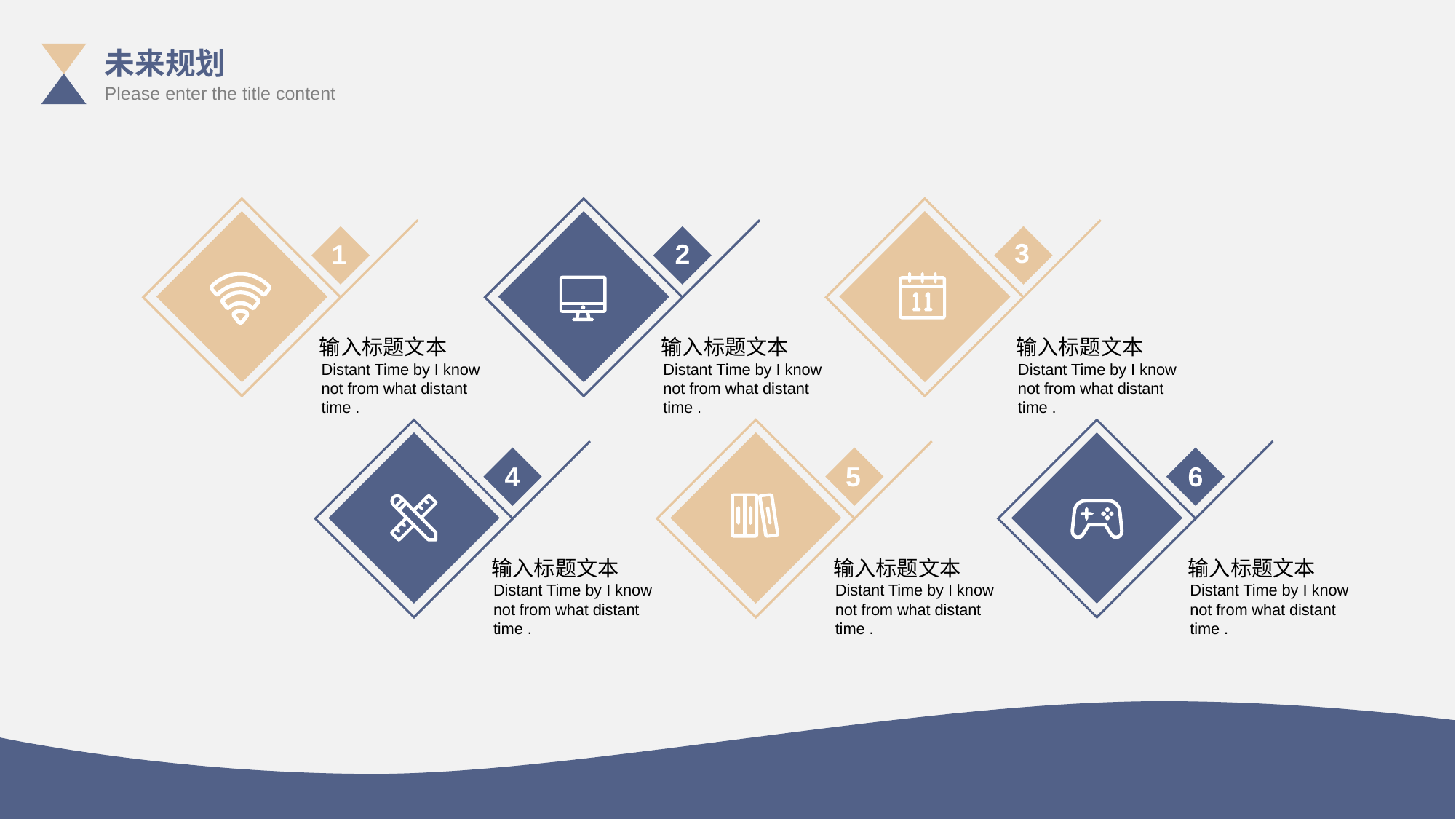

未来规划
Please enter the title content

3
2
1

输入标题文本
Distant Time by I know not from what distant time .
输入标题文本
Distant Time by I know not from what distant time .
输入标题文本
Distant Time by I know not from what distant time .

6
4
5

输入标题文本
Distant Time by I know not from what distant time .
输入标题文本
Distant Time by I know not from what distant time .
输入标题文本
Distant Time by I know not from what distant time .